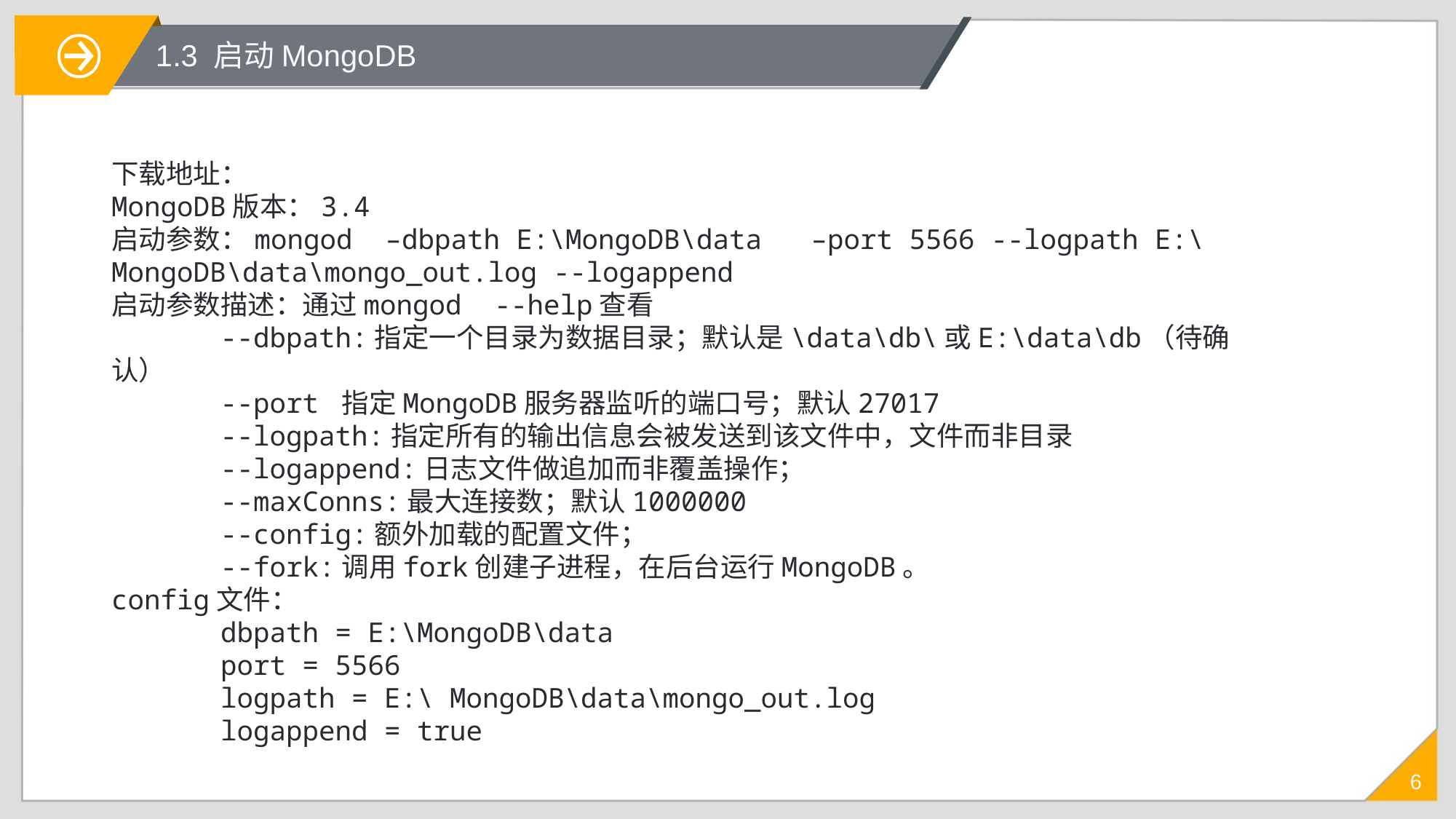

1.3 启动MongoDB

下载地址：
MongoDB版本：3.4
启动参数：mongod  –dbpath E:\MongoDB\data   –port 5566 --logpath E:\ MongoDB\data\mongo_out.log --logappend
启动参数描述：通过mongod  --help查看
	--dbpath:指定一个目录为数据目录；默认是\data\db\或E:\data\db（待确认）
	--port 指定MongoDB服务器监听的端口号；默认27017
	--logpath:指定所有的输出信息会被发送到该文件中，文件而非目录
	--logappend:日志文件做追加而非覆盖操作；
	--maxConns:最大连接数；默认1000000
	--config:额外加载的配置文件；
	--fork:调用fork创建子进程，在后台运行MongoDB。
config文件：
	dbpath = E:\MongoDB\data
	port = 5566
	logpath = E:\ MongoDB\data\mongo_out.log
	logappend = true